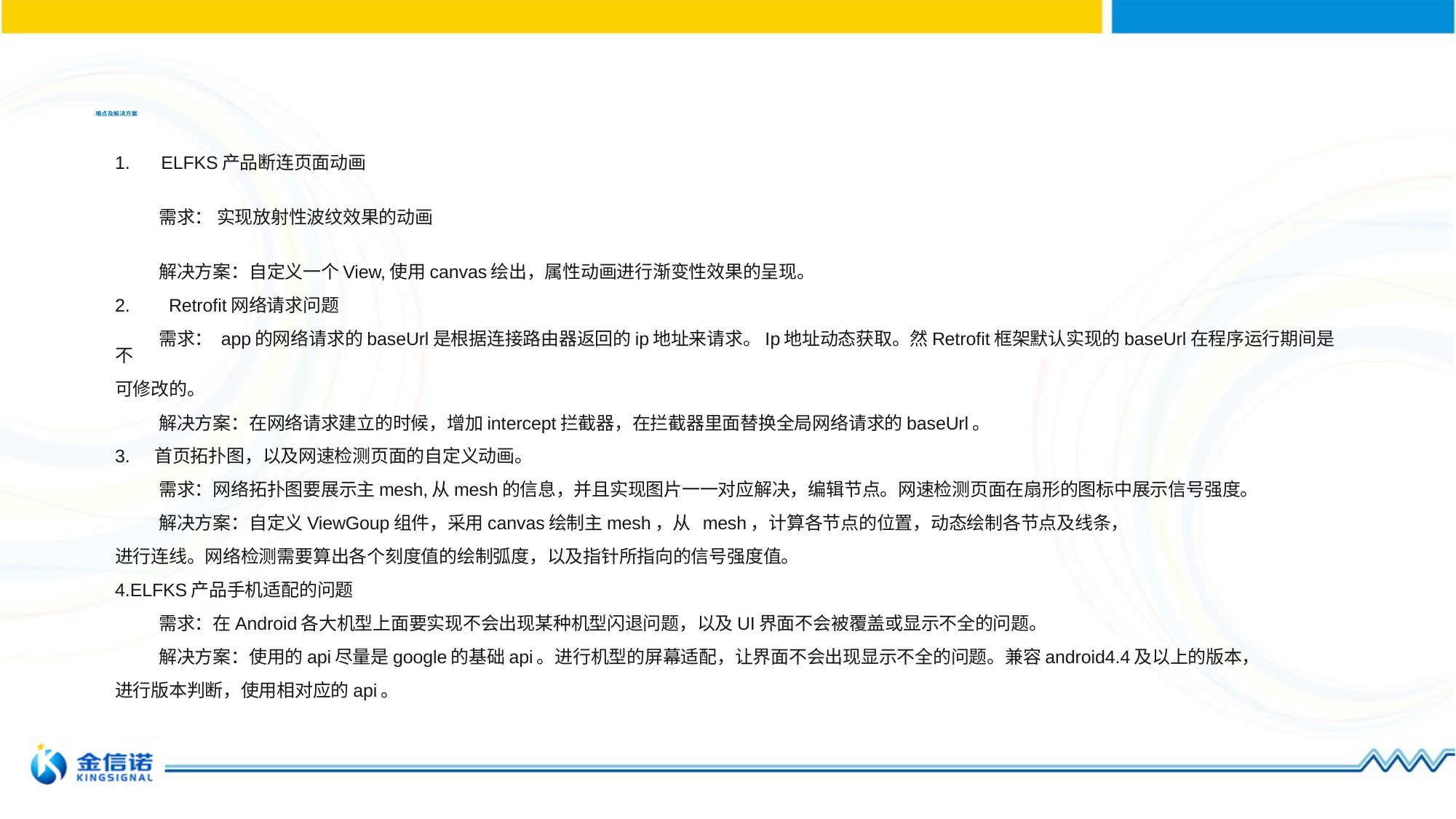

# 难点及解决方案
  ELFKS产品断连页面动画
          需求： 实现放射性波纹效果的动画
          解决方案：自定义一个View,使用canvas绘出，属性动画进行渐变性效果的呈现。
Retrofit网络请求问题
          需求： app的网络请求的baseUrl是根据连接路由器返回的ip地址来请求。Ip地址动态获取。然Retrofit框架默认实现的baseUrl在程序运行期间是不
可修改的。
          解决方案：在网络请求建立的时候，增加intercept拦截器，在拦截器里面替换全局网络请求的baseUrl。
3.    首页拓扑图，以及网速检测页面的自定义动画。
          需求：网络拓扑图要展示主mesh,从mesh的信息，并且实现图片一一对应解决，编辑节点。网速检测页面在扇形的图标中展示信号强度。
          解决方案：自定义ViewGoup组件，采用canvas绘制主mesh，从  mesh，计算各节点的位置，动态绘制各节点及线条，
进行连线。网络检测需要算出各个刻度值的绘制弧度，以及指针所指向的信号强度值。
4.ELFKS产品手机适配的问题
          需求：在Android各大机型上面要实现不会出现某种机型闪退问题，以及UI界面不会被覆盖或显示不全的问题。
          解决方案：使用的api尽量是google的基础api。进行机型的屏幕适配，让界面不会出现显示不全的问题。兼容android4.4及以上的版本，
进行版本判断，使用相对应的api。